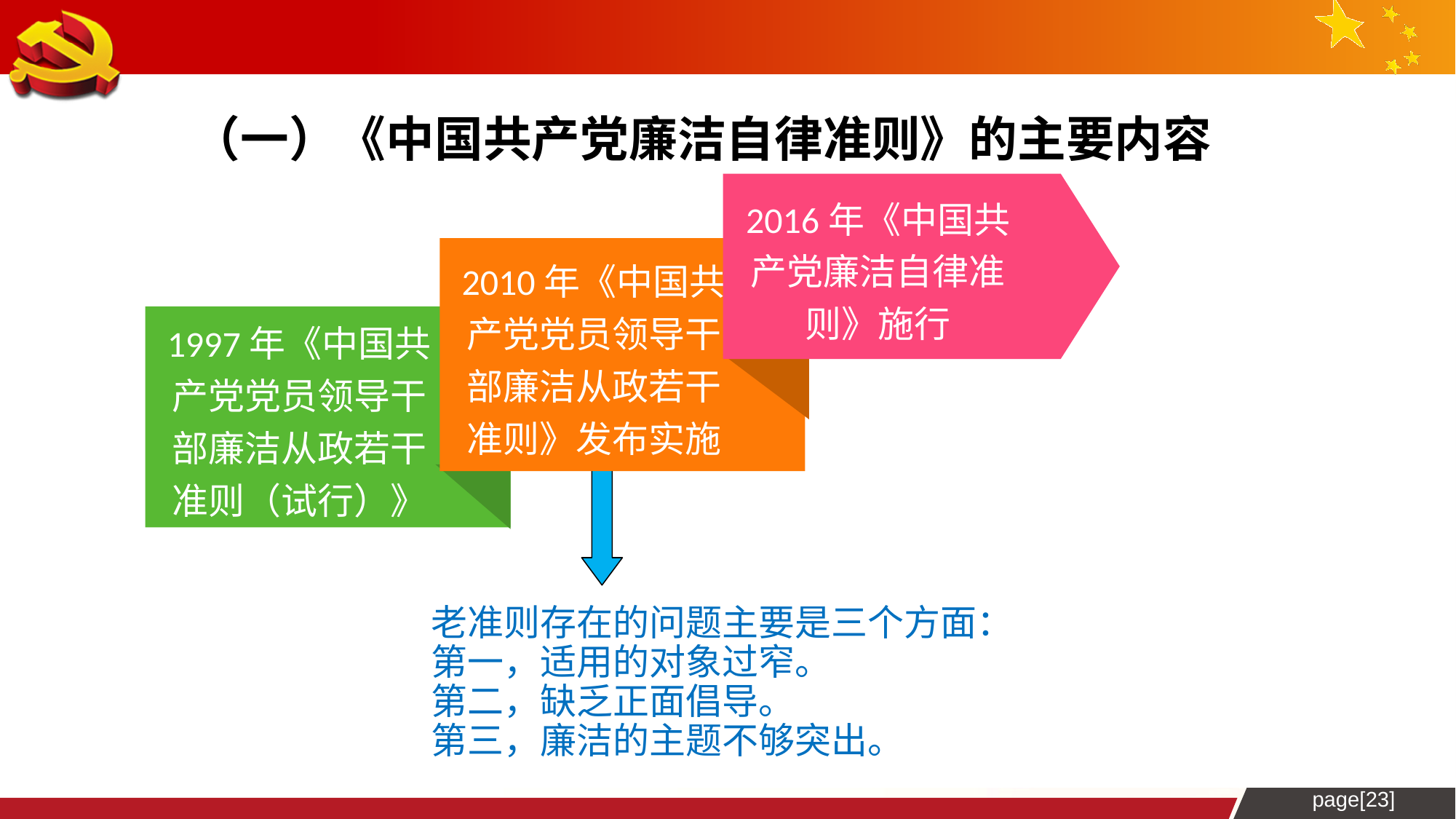

（一）《中国共产党廉洁自律准则》的主要内容
2016年《中国共产党廉洁自律准则》施行
2010年《中国共产党党员领导干部廉洁从政若干准则》发布实施
1997年《中国共产党党员领导干部廉洁从政若干准则（试行）》

老准则存在的问题主要是三个方面：
第一，适用的对象过窄。
第二，缺乏正面倡导。
第三，廉洁的主题不够突出。